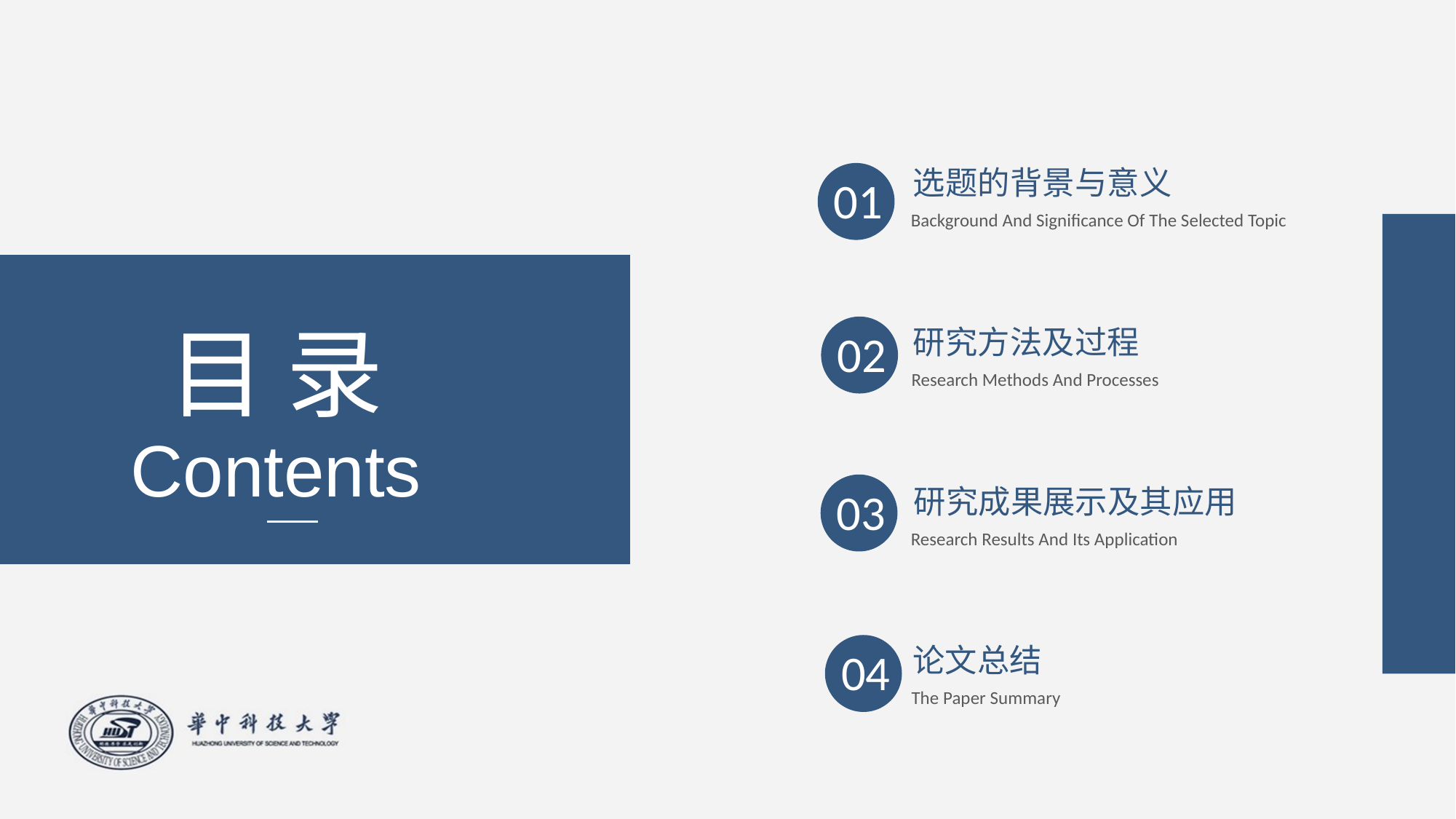

选题的背景与意义

01
Background And Significance Of The Selected Topic

目 录

02
研究方法及过程
Research Methods And Processes
Contents

03
研究成果展示及其应用
Research Results And Its Application
论文总结

04
The Paper Summary